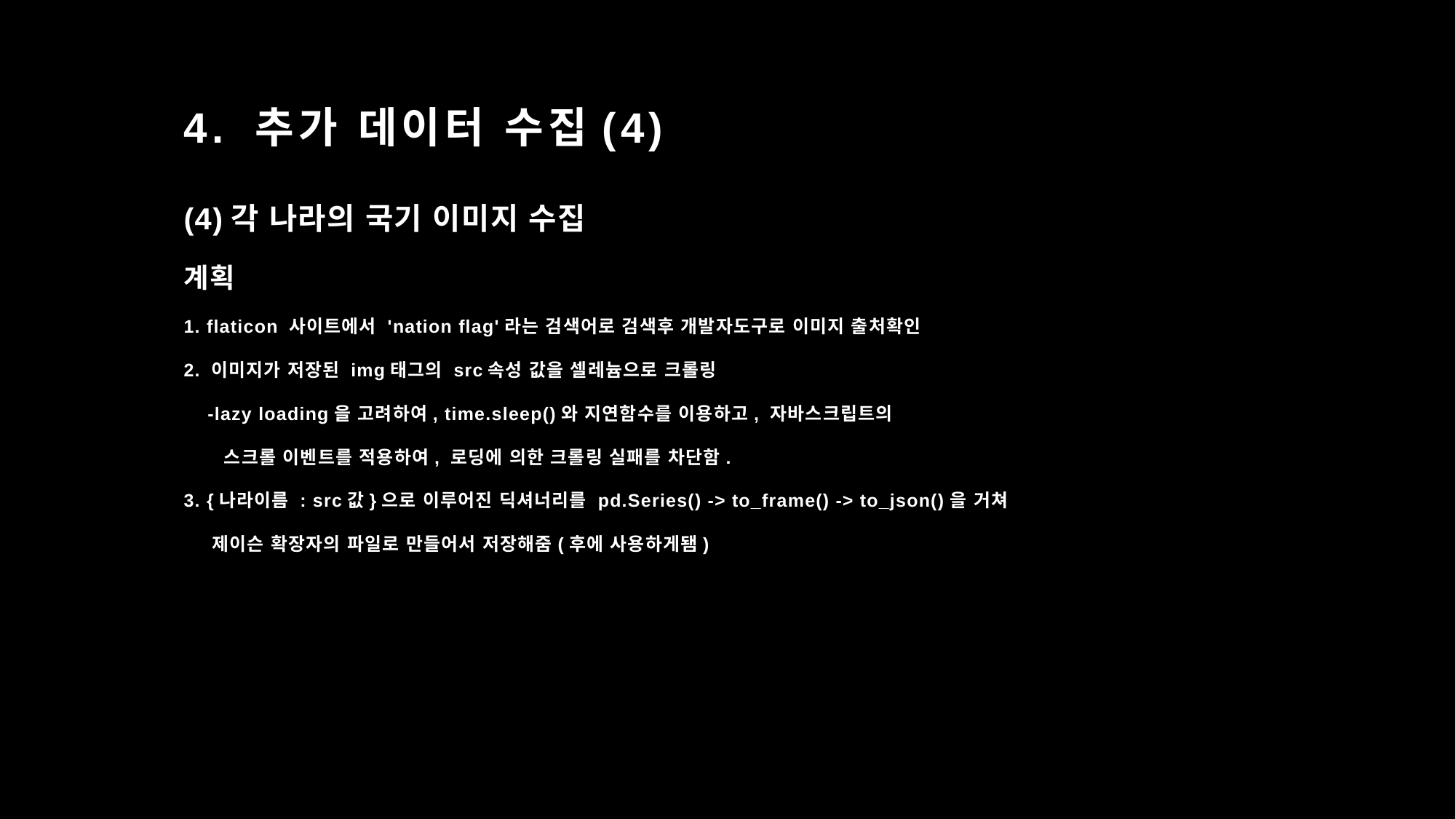

# 4. 추가 데이터 수집(4)
(4)각 나라의 국기 이미지 수집
계획
1. flaticon 사이트에서 'nation flag'라는 검색어로 검색후 개발자도구로 이미지 출처확인
2. 이미지가 저장된 img태그의 src속성 값을 셀레늄으로 크롤링
    -lazy loading을 고려하여, time.sleep()와 지연함수를 이용하고, 자바스크립트의
      스크롤 이벤트를 적용하여, 로딩에 의한 크롤링 실패를 차단함.
3. {나라이름 : src값}으로 이루어진 딕셔너리를 pd.Series() -> to_frame() -> to_json()을 거쳐
    제이슨 확장자의 파일로 만들어서 저장해줌(후에 사용하게됌)